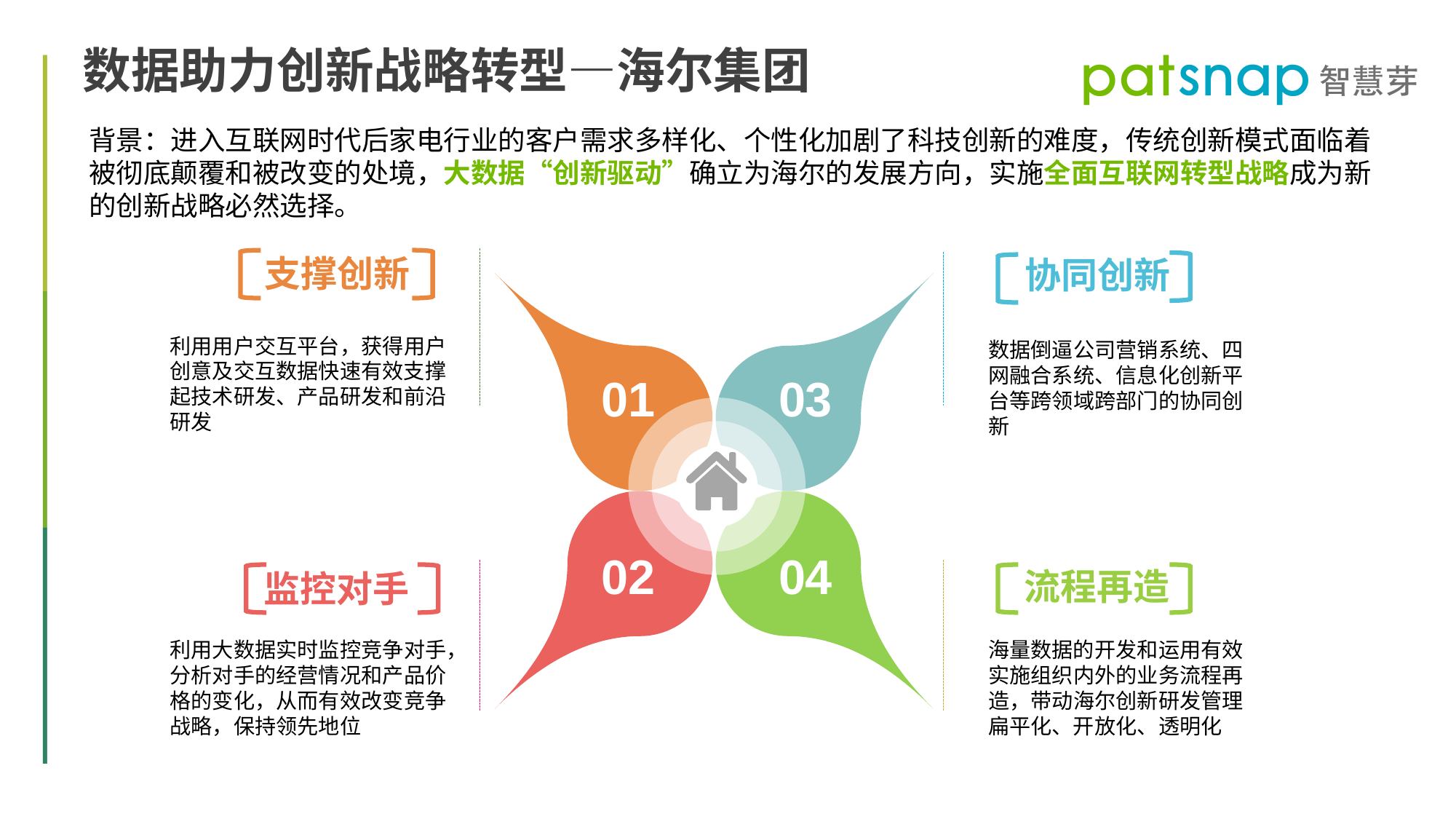

数据助力创新战略转型—海尔集团
背景：进入互联网时代后家电行业的客户需求多样化、个性化加剧了科技创新的难度，传统创新模式面临着被彻底颠覆和被改变的处境，大数据“创新驱动”确立为海尔的发展方向，实施全面互联网转型战略成为新的创新战略必然选择。
支撑创新
协同创新

01
03

02
04
流程再造
监控对手

利用用户交互平台，获得用户创意及交互数据快速有效支撑起技术研发、产品研发和前沿研发
数据倒逼公司营销系统、四网融合系统、信息化创新平台等跨领域跨部门的协同创新
利用大数据实时监控竞争对手，分析对手的经营情况和产品价格的变化，从而有效改变竞争战略，保持领先地位
海量数据的开发和运用有效实施组织内外的业务流程再造，带动海尔创新研发管理扁平化、开放化、透明化